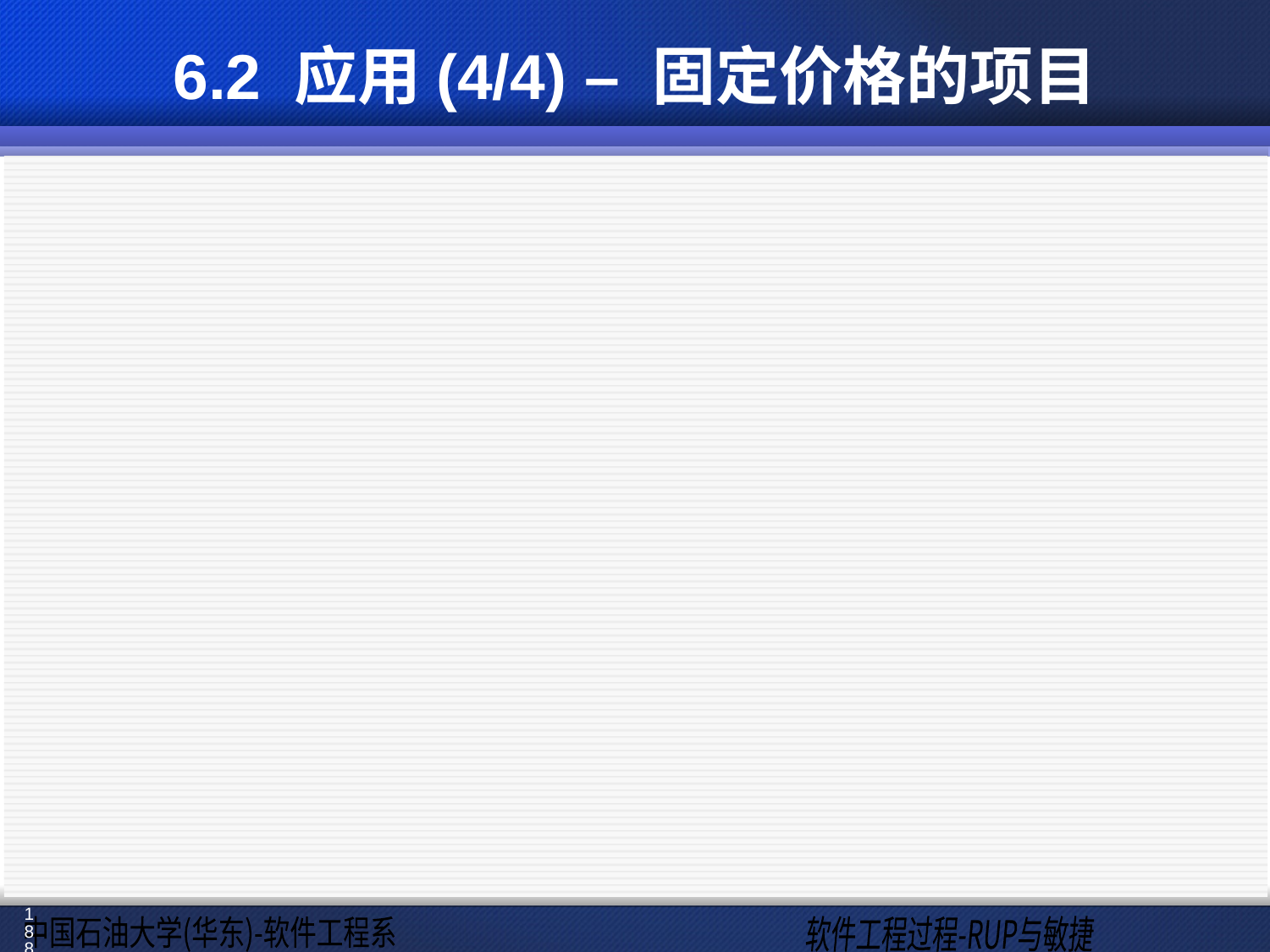

# 6.2 应用(4/4) – 固定价格的项目
Scrum 不鼓励固定价格的项目
每次迭代时进行项目预算, 产品需求清单可以根据当前的优先级进行调整.
某些项目中, 客户需要我们对整个项目给一个报价或者预算.
价格固定限制了灵活性 (对变化的响应):
仍然可以使用Scrum，并从中获益
188